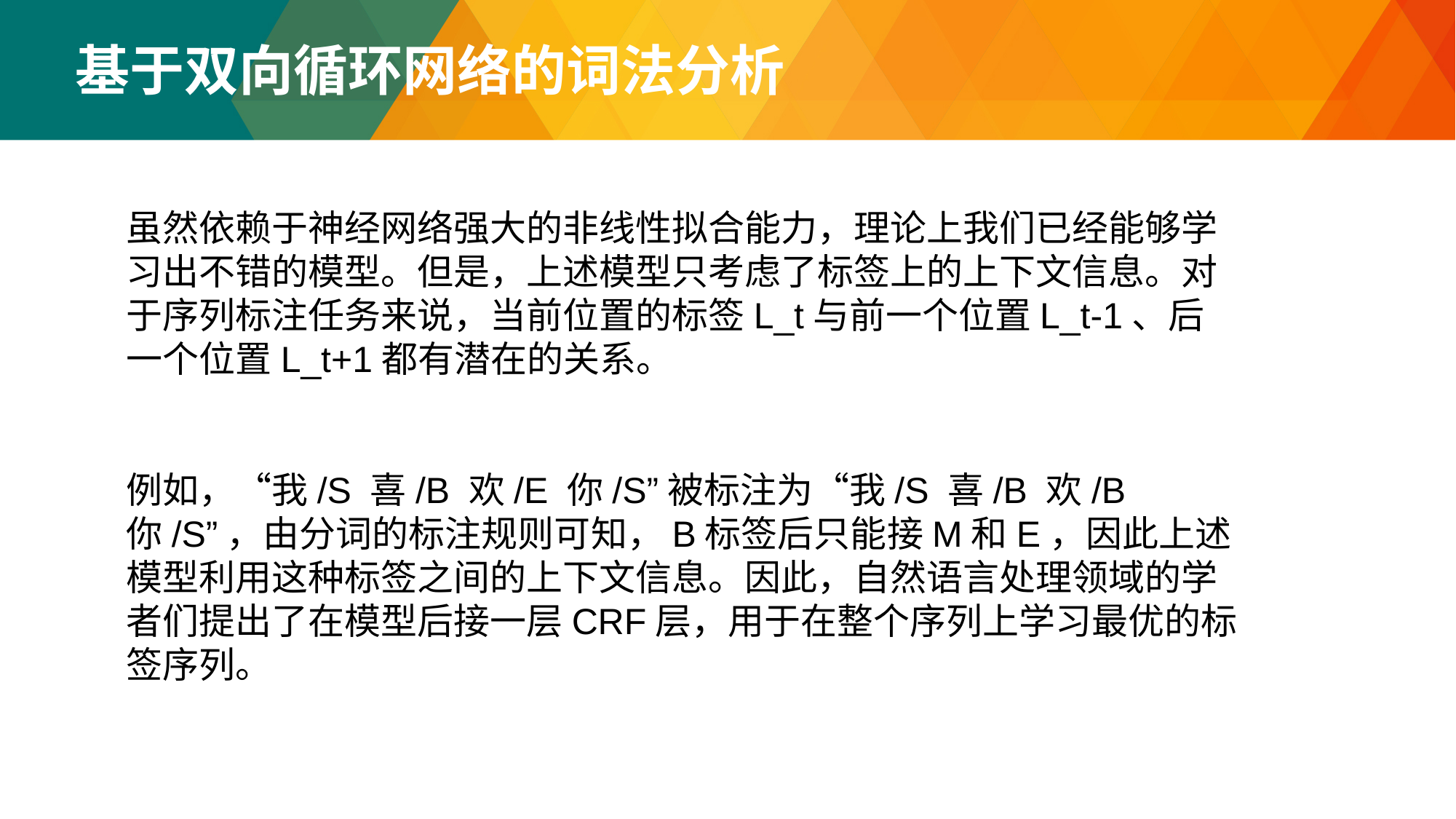

基于双向循环网络的词法分析
LSTM神经网络
虽然依赖于神经网络强大的非线性拟合能力，理论上我们已经能够学习出不错的模型。但是，上述模型只考虑了标签上的上下文信息。对于序列标注任务来说，当前位置的标签L_t与前一个位置L_t-1、后一个位置L_t+1都有潜在的关系。

例如，“我/S 喜/B 欢/E 你/S”被标注为“我/S 喜/B 欢/B 你/S”，由分词的标注规则可知，B标签后只能接M和E，因此上述模型利用这种标签之间的上下文信息。因此，自然语言处理领域的学者们提出了在模型后接一层CRF层，用于在整个序列上学习最优的标签序列。